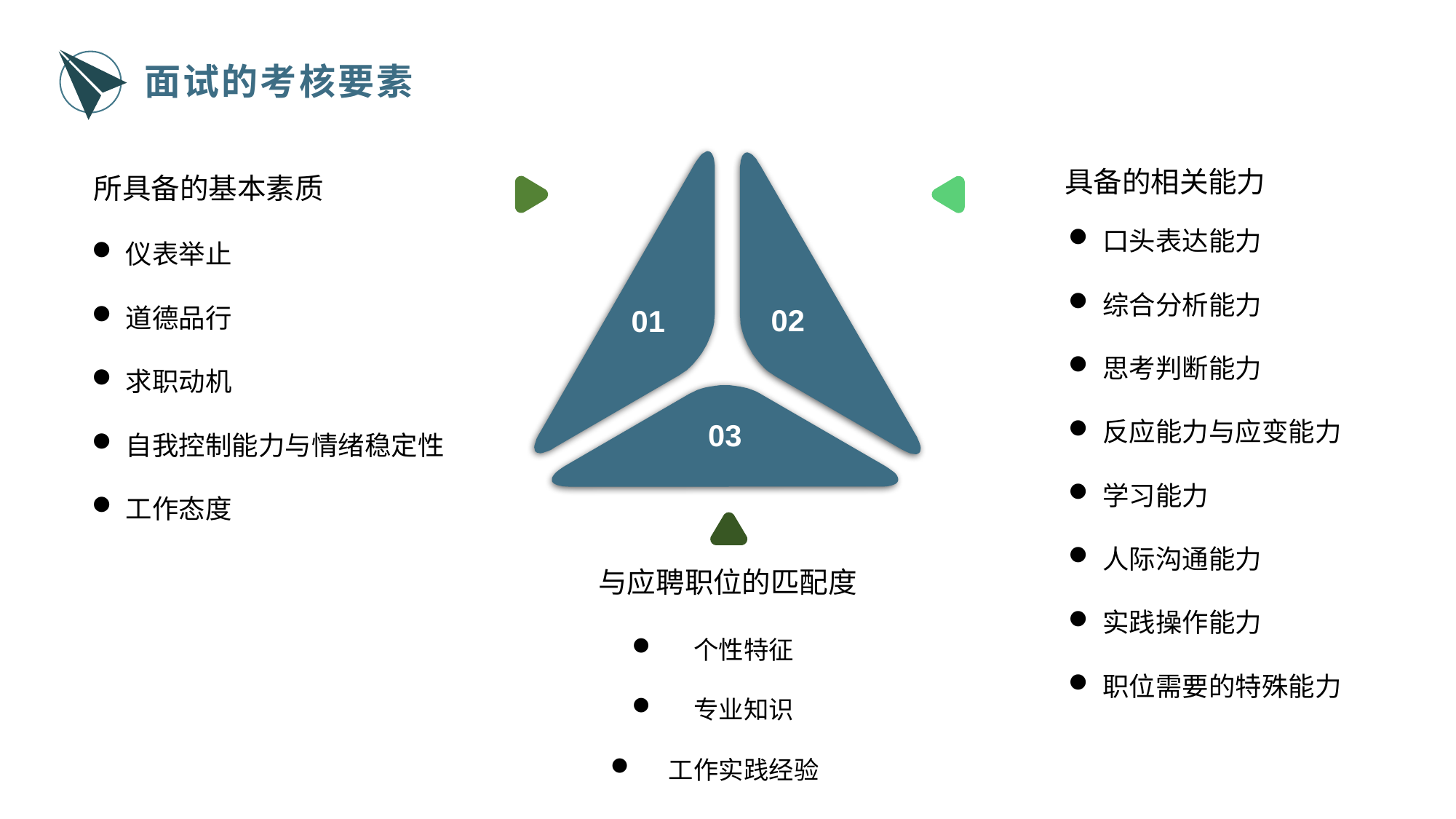

面试的考核要素
具备的相关能力
所具备的基本素质

口头表达能力
综合分析能力
思考判断能力
反应能力与应变能力
学习能力
人际沟通能力
实践操作能力
职位需要的特殊能力
仪表举止
道德品行
求职动机
自我控制能力与情绪稳定性
工作态度
02
01

03

与应聘职位的匹配度
个性特征
专业知识
工作实践经验